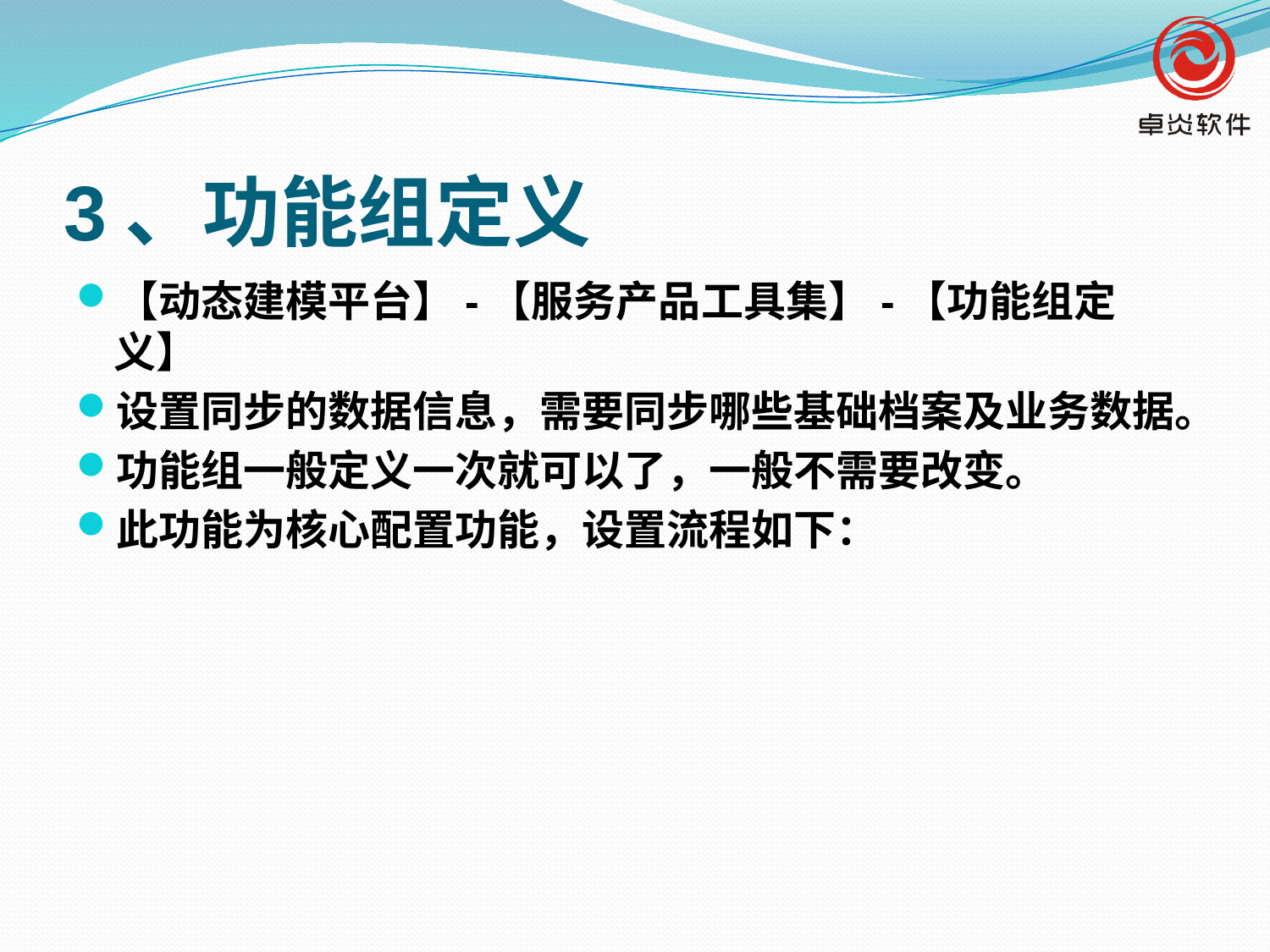

# 3、功能组定义
【动态建模平台】-【服务产品工具集】-【功能组定义】
设置同步的数据信息，需要同步哪些基础档案及业务数据。
功能组一般定义一次就可以了，一般不需要改变。
此功能为核心配置功能，设置流程如下：